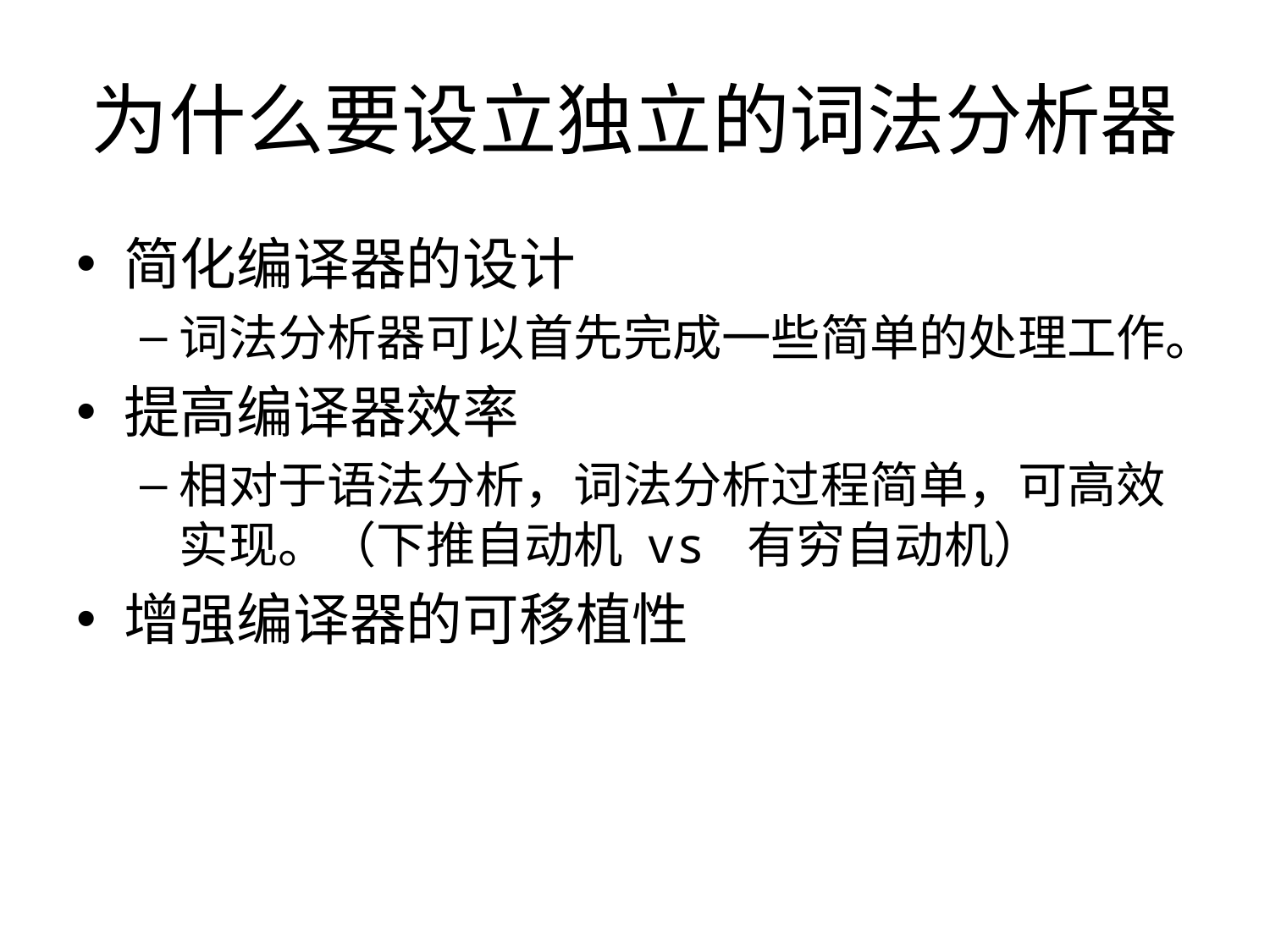

# 为什么要设立独立的词法分析器
简化编译器的设计
词法分析器可以首先完成一些简单的处理工作。
提高编译器效率
相对于语法分析，词法分析过程简单，可高效实现。（下推自动机 vs 有穷自动机）
增强编译器的可移植性